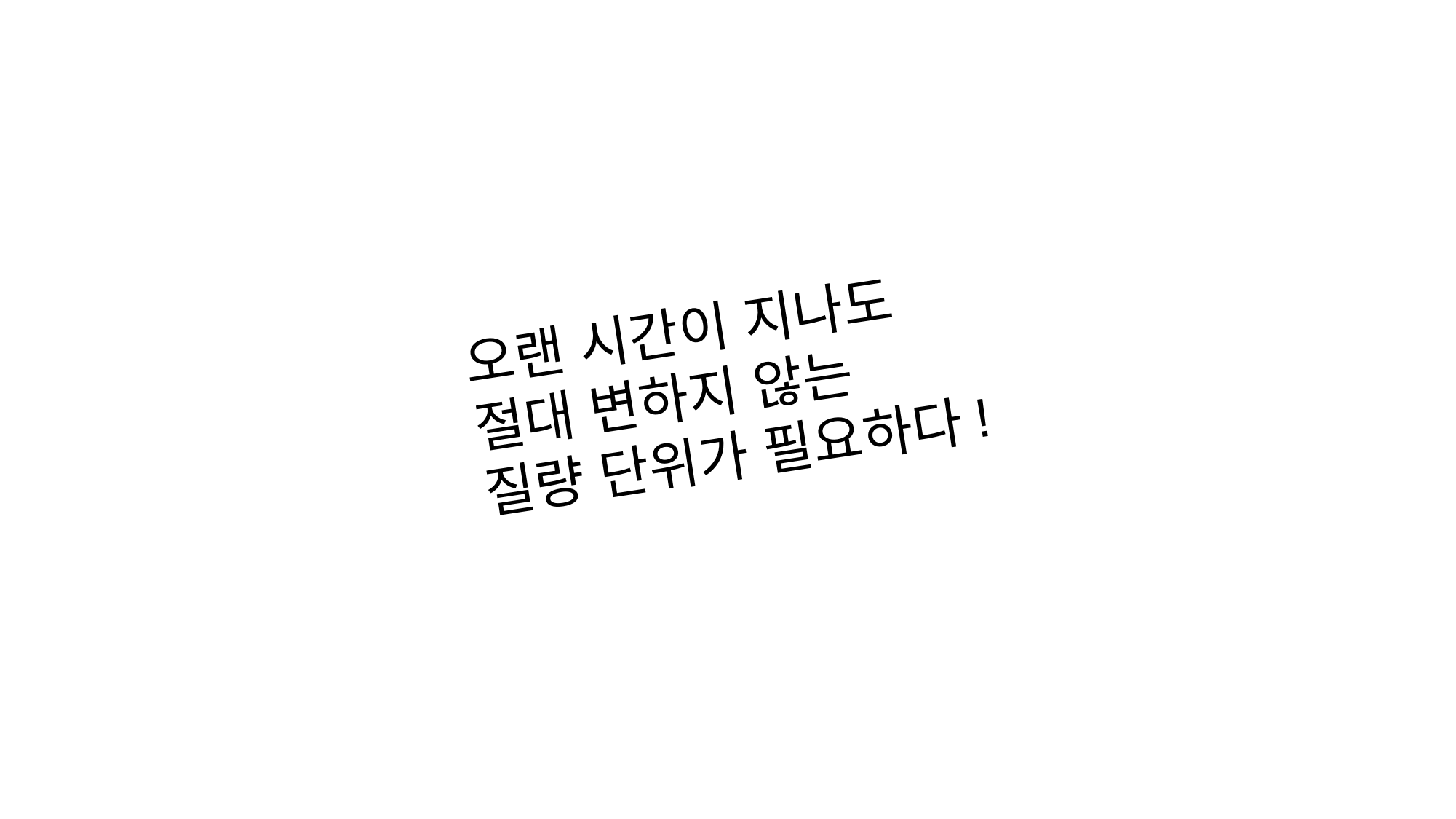

오랜 시간이 지나도
절대 변하지 않는
질량 단위가 필요하다!